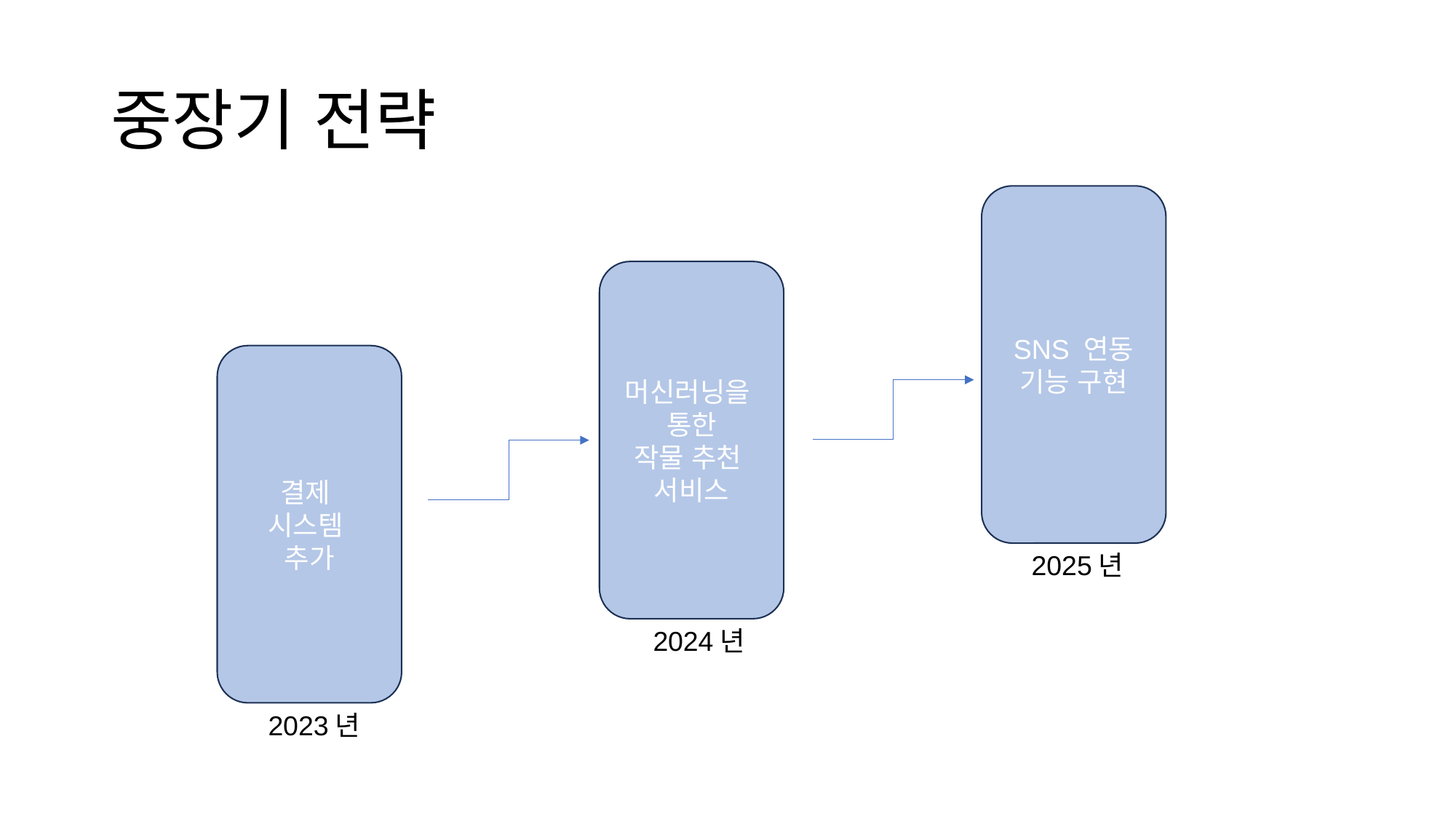

# 중장기 전략
SNS 연동
기능 구현
머신러닝을
통한
작물 추천
서비스
결제
시스템
추가
2025년
2024년
2023년